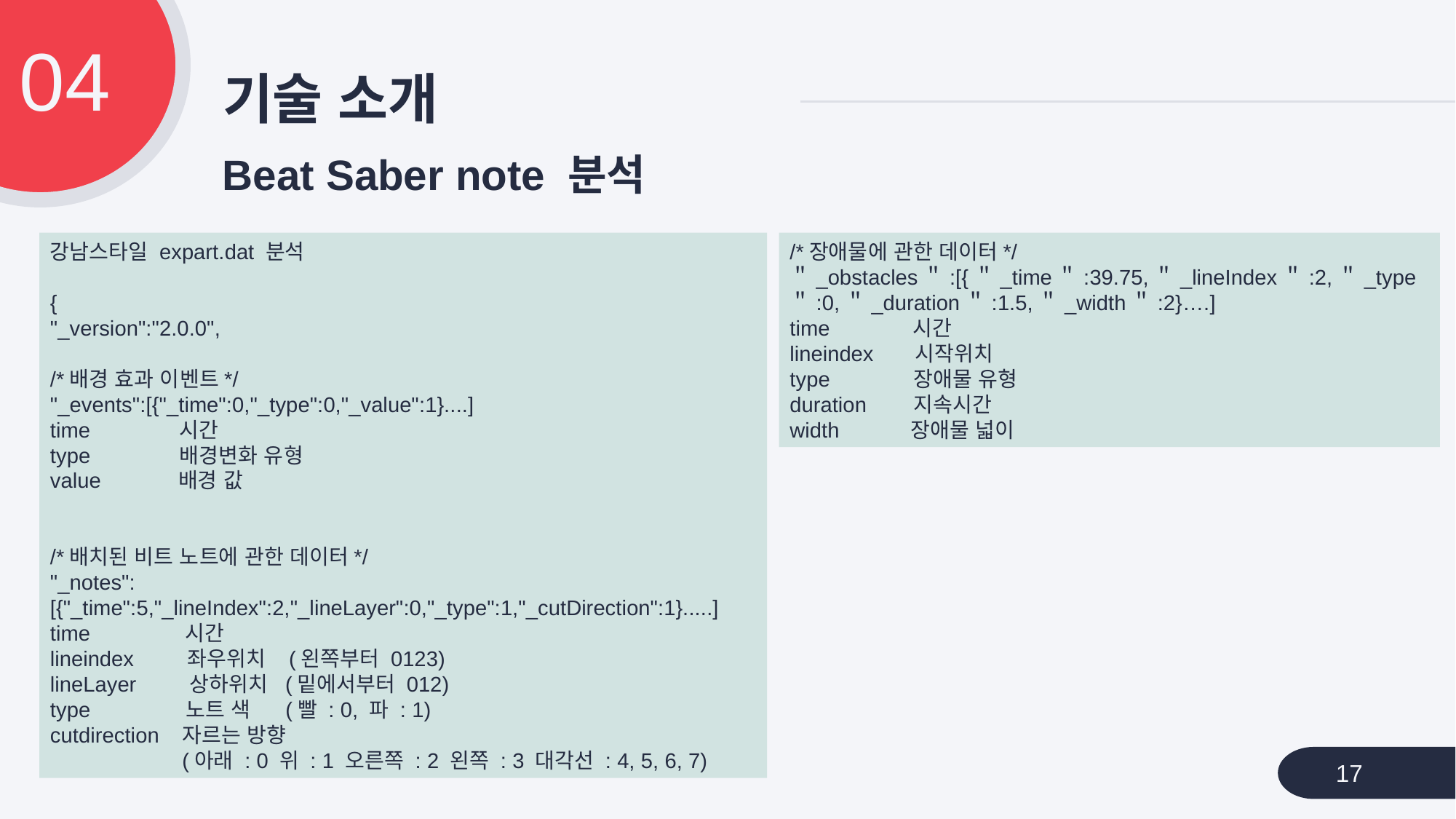

04
# 기술 소개
Beat Saber note 분석
강남스타일 expart.dat 분석

{
"_version":"2.0.0",

/*배경 효과 이벤트*/
"_events":[{"_time":0,"_type":0,"_value":1}....]
time              시간
type              배경변화 유형
value            배경 값

/*배치된 비트 노트에 관한 데이터*/
"_notes":[{"_time":5,"_lineIndex":2,"_lineLayer":0,"_type":1,"_cutDirection":1}.....]
time               시간
lineindex        좌우위치   (왼쪽부터 0123)
lineLayer        상하위치  (밑에서부터 012)
type               노트 색     (빨 : 0, 파 : 1)
cutdirection   자르는 방향
                      (아래 : 0 위 : 1 오른쪽 : 2 왼쪽 : 3 대각선 : 4, 5, 6, 7)
/*장애물에 관한 데이터*/
＂_obstacles＂:[{＂_time＂:39.75,＂_lineIndex＂:2,＂_type＂:0,＂_duration＂:1.5,＂_width＂:2}….]
time             시간
lineindex      시작위치
type             장애물 유형
duration       지속시간
width           장애물 넓이
17